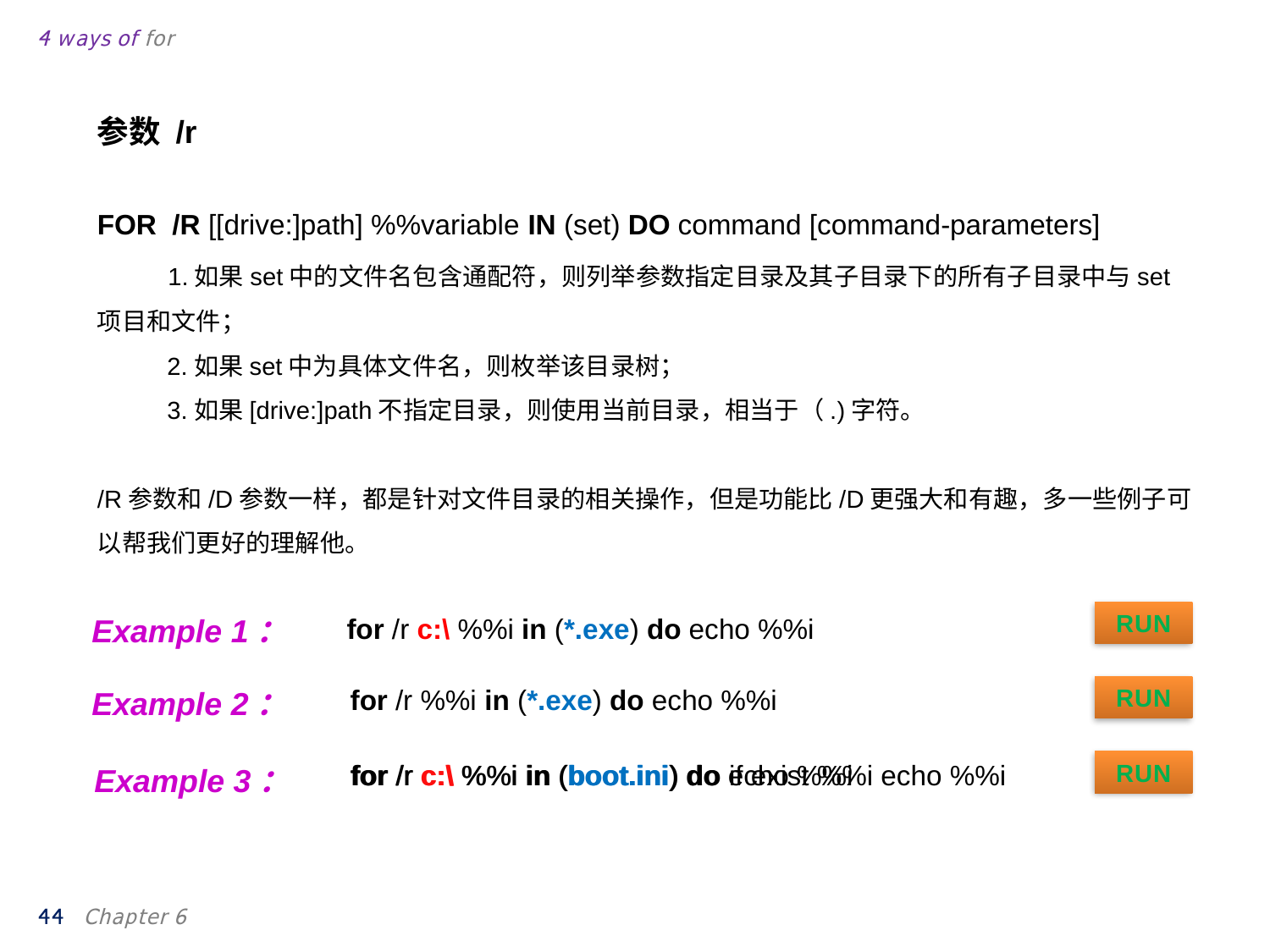

4 ways of for
参数 /r

FOR  /R [[drive:]path] %%variable IN (set) DO command [command-parameters]
         1.如果set中的文件名包含通配符，则列举参数指定目录及其子目录下的所有子目录中与set项目和文件；
          2.如果set中为具体文件名，则枚举该目录树；
          3.如果[drive:]path不指定目录，则使用当前目录，相当于（.)字符。

/R参数和/D参数一样，都是针对文件目录的相关操作，但是功能比/D更强大和有趣，多一些例子可以帮我们更好的理解他。
RUN
Example 1：
for /r c:\ %%i in (*.exe) do echo %%i
RUN
for /r %%i in (*.exe) do echo %%i
Example 2：
RUN
for /r c:\ %%i in (boot.ini) do echo %%i
for /r c:\ %%i in (boot.ini) do if exist %%i echo %%i
Example 3：
44   Chapter 6